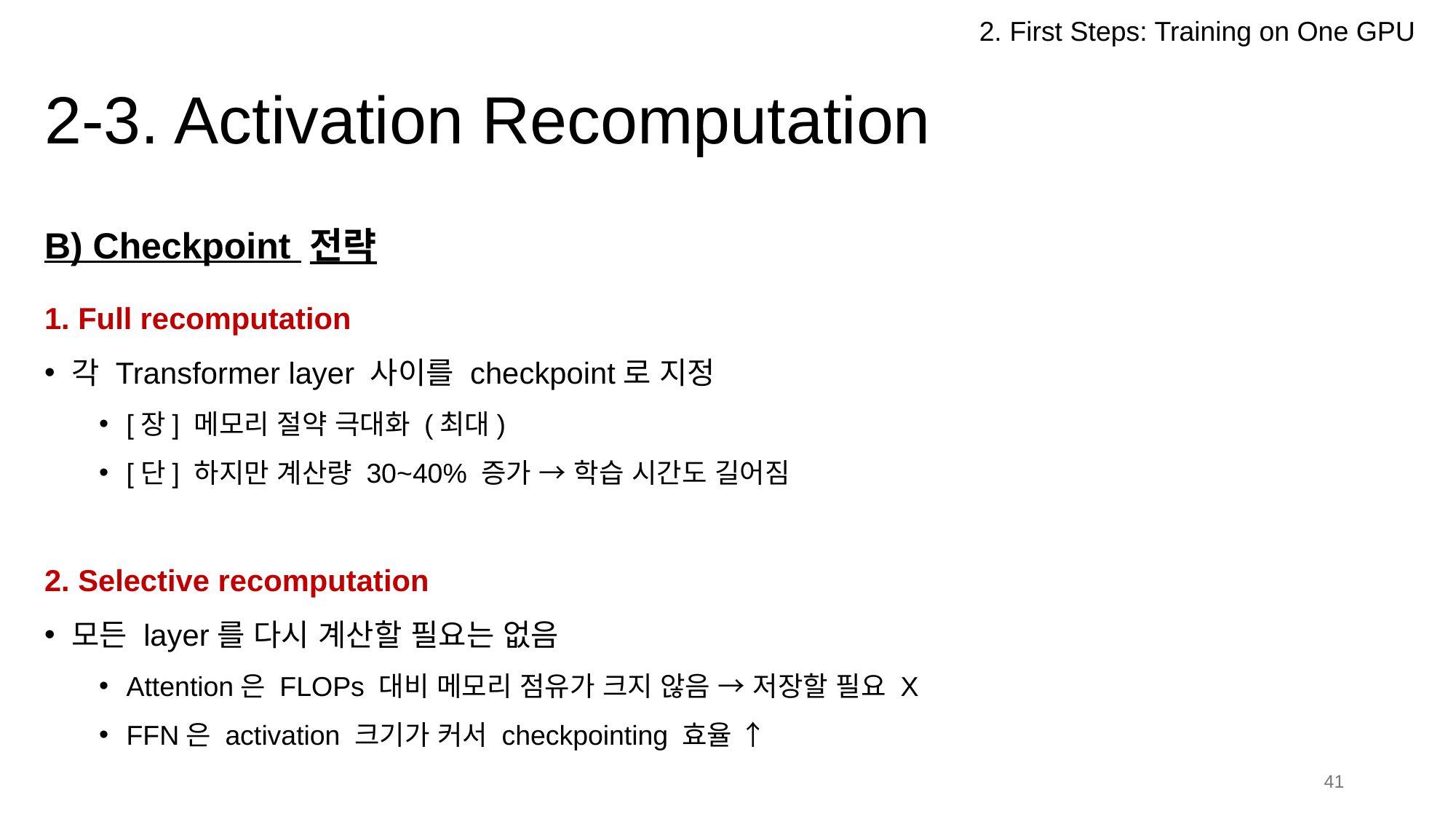

2. First Steps: Training on One GPU
# 2-3. Activation Recomputation
B) Checkpoint 전략
1. Full recomputation
각 Transformer layer 사이를 checkpoint로 지정
[장] 메모리 절약 극대화 (최대)
[단] 하지만 계산량 30~40% 증가 → 학습 시간도 길어짐

2. Selective recomputation
모든 layer를 다시 계산할 필요는 없음
Attention은 FLOPs 대비 메모리 점유가 크지 않음 → 저장할 필요 X
FFN은 activation 크기가 커서 checkpointing 효율 ↑
41